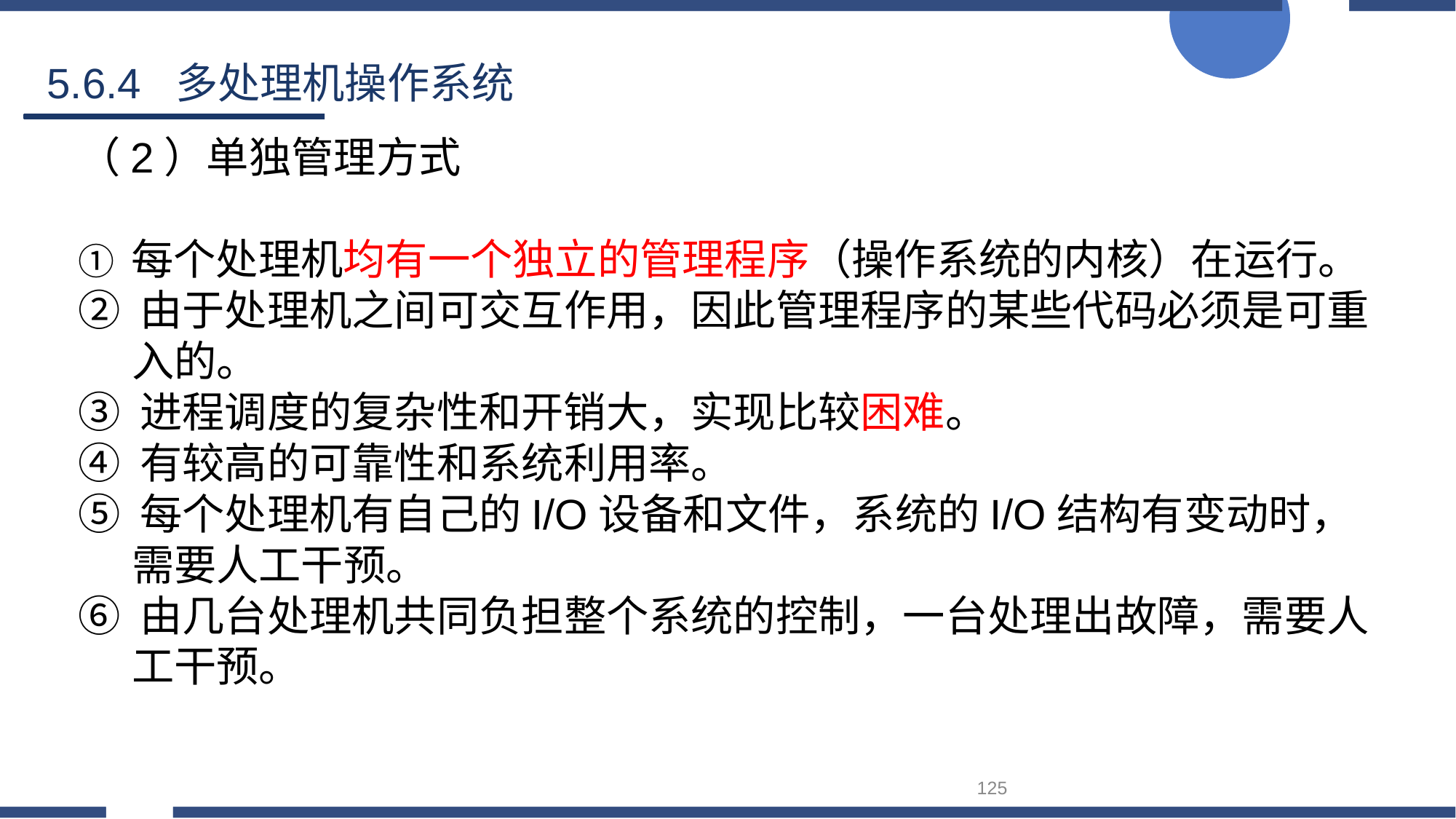

5.6.4  多处理机操作系统
（2）单独管理方式

① 每个处理机均有一个独立的管理程序（操作系统的内核）在运行。
② 由于处理机之间可交互作用，因此管理程序的某些代码必须是可重入的。
③ 进程调度的复杂性和开销大，实现比较困难。
④ 有较高的可靠性和系统利用率。
⑤ 每个处理机有自己的I/O设备和文件，系统的I/O结构有变动时，需要人工干预。
⑥ 由几台处理机共同负担整个系统的控制，一台处理出故障，需要人工干预。

125

125